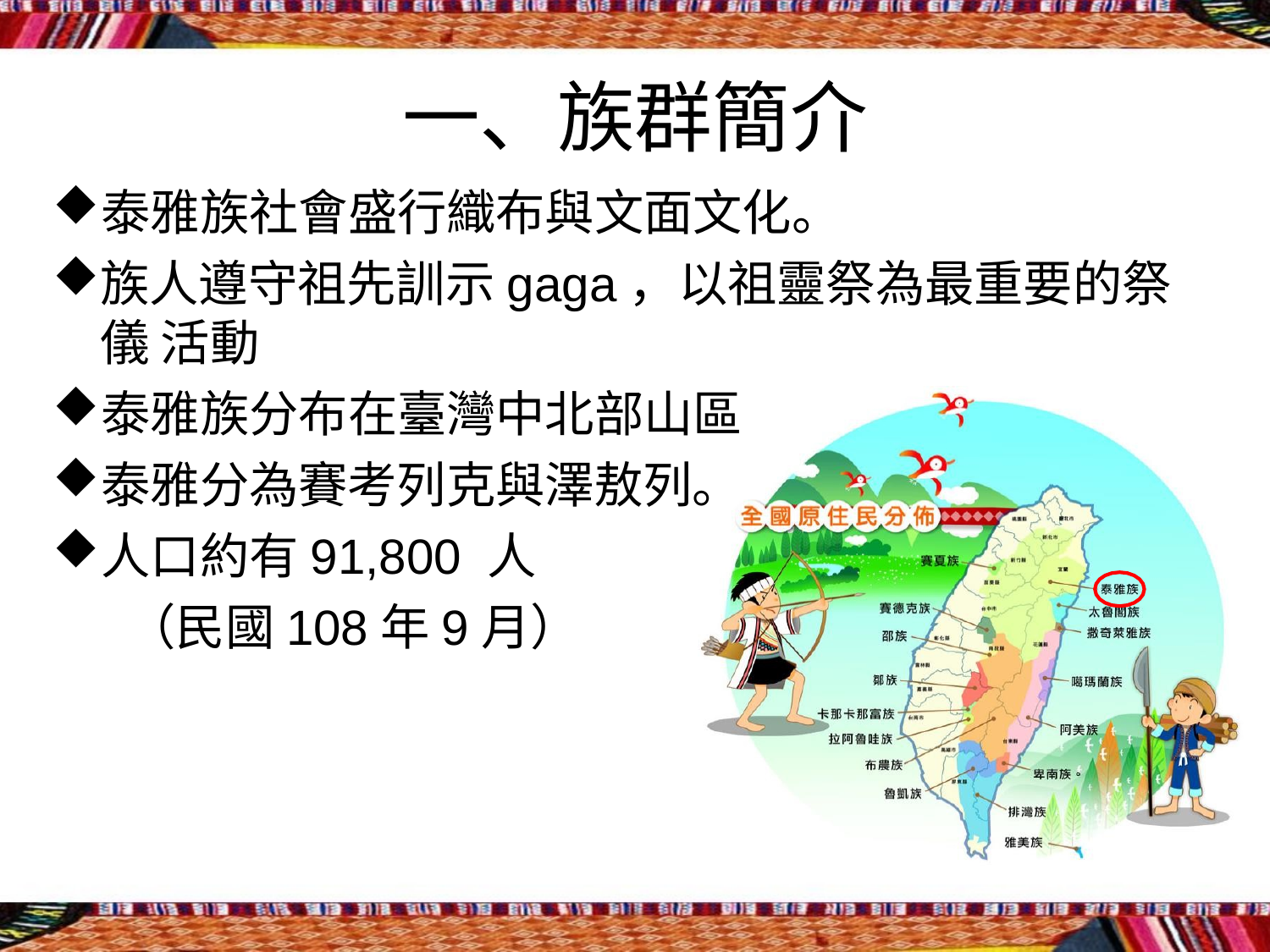

# 一、族群簡介
泰雅族社會盛行織布與文面文化。
族人遵守祖先訓示gaga，以祖靈祭為最重要的祭儀 活動
泰雅族分布在臺灣中北部山區
泰雅分為賽考列克與澤敖列。
人口約有91,800 人
（民國108年9月）